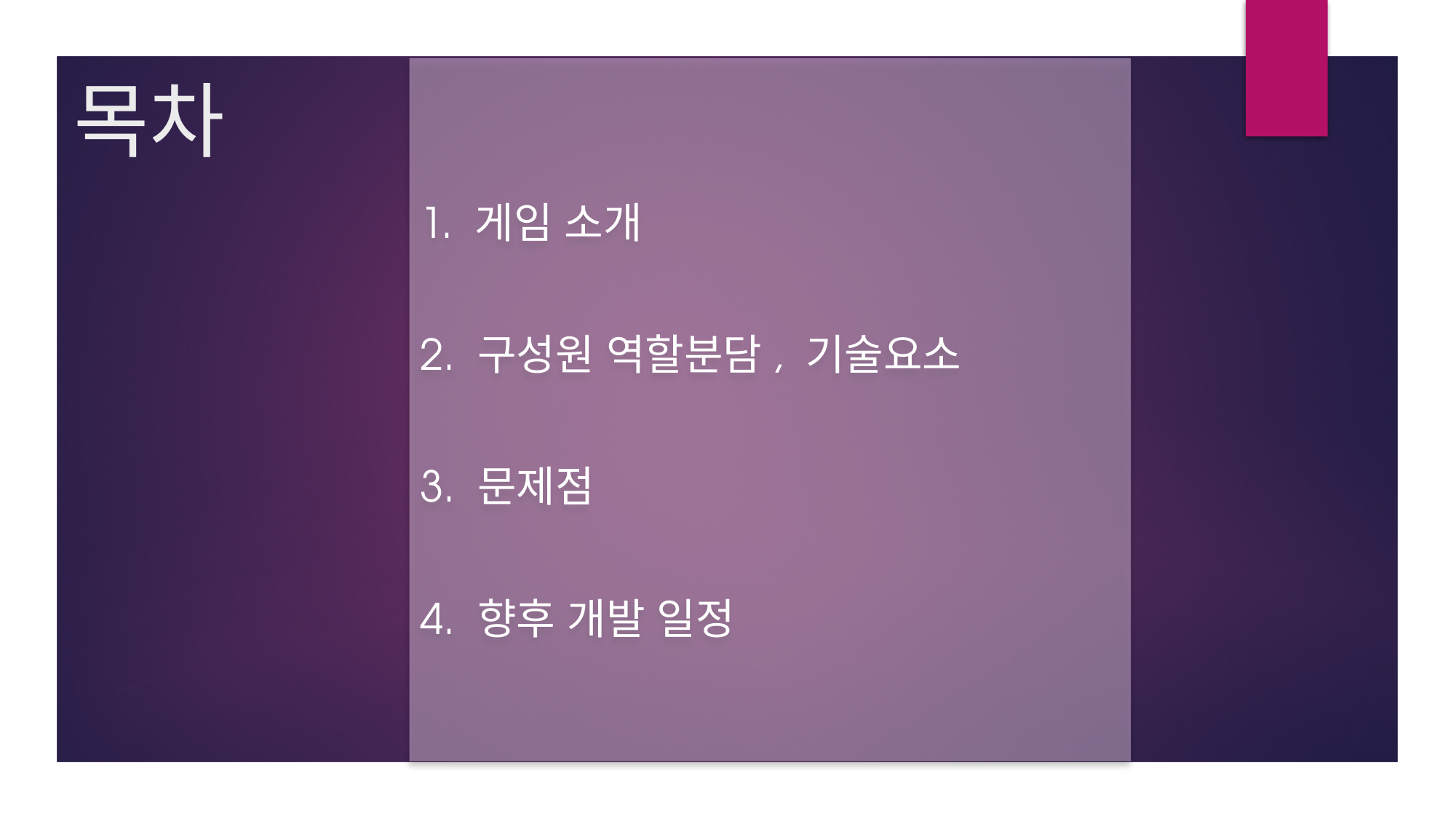

# 목차

1. 게임 소개

2. 구성원 역할분담, 기술요소

3. 문제점

4. 향후 개발 일정